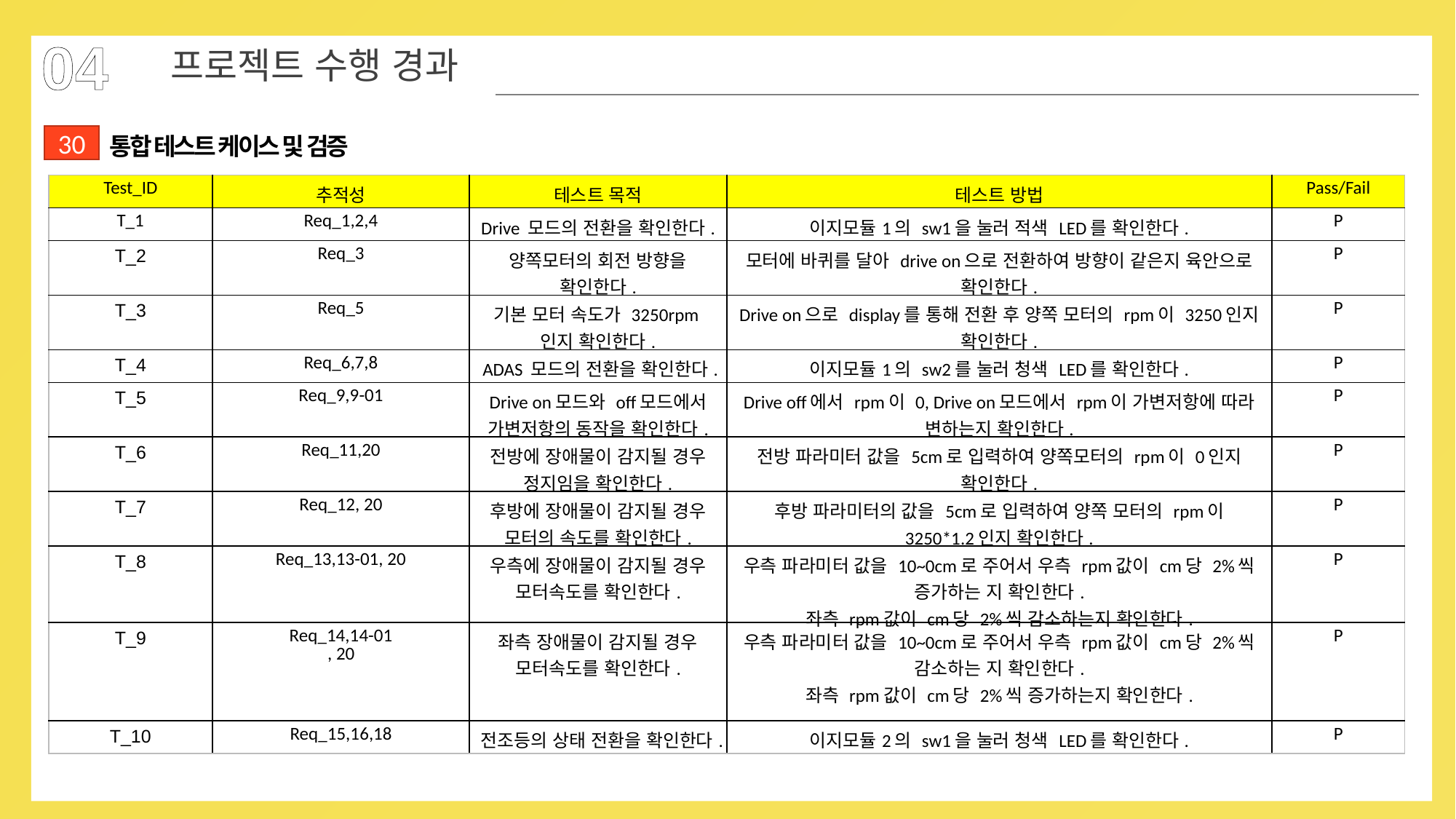

04

프로젝트 수행 경과
30
통합 테스트 케이스 및 검증
| Test\_ID | 추적성 | 테스트 목적 | 테스트 방법 | Pass/Fail |
| --- | --- | --- | --- | --- |
| T\_1 | Req\_1,2,4 | Drive 모드의 전환을 확인한다. | 이지모듈1의 sw1을 눌러 적색 LED를 확인한다. | P |
| T\_2 | Req\_3 | 양쪽모터의 회전 방향을 확인한다. | 모터에 바퀴를 달아 drive on으로 전환하여 방향이 같은지 육안으로 확인한다. | P |
| T\_3 | Req\_5 | 기본 모터 속도가 3250rpm인지 확인한다. | Drive on으로 display를 통해 전환 후 양쪽 모터의 rpm이 3250인지 확인한다. | P |
| T\_4 | Req\_6,7,8 | ADAS 모드의 전환을 확인한다. | 이지모듈1의 sw2를 눌러 청색 LED를 확인한다. | P |
| T\_5 | Req\_9,9-01 | Drive on모드와 off모드에서 가변저항의 동작을 확인한다. | Drive off에서 rpm이 0, Drive on모드에서 rpm이 가변저항에 따라 변하는지 확인한다. | P |
| T\_6 | Req\_11,20 | 전방에 장애물이 감지될 경우 정지임을 확인한다. | 전방 파라미터 값을 5cm로 입력하여 양쪽모터의 rpm이 0인지 확인한다. | P |
| T\_7 | Req\_12, 20 | 후방에 장애물이 감지될 경우 모터의 속도를 확인한다. | 후방 파라미터의 값을 5cm로 입력하여 양쪽 모터의 rpm이 3250\*1.2인지 확인한다. | P |
| T\_8 | Req\_13,13-01, 20 | 우측에 장애물이 감지될 경우 모터속도를 확인한다. | 우측 파라미터 값을 10~0cm로 주어서 우측 rpm값이 cm당 2%씩 증가하는 지 확인한다. 좌측 rpm값이 cm당 2%씩 감소하는지 확인한다. | P |
| T\_9 | Req\_14,14-01 , 20 | 좌측 장애물이 감지될 경우 모터속도를 확인한다. | 우측 파라미터 값을 10~0cm로 주어서 우측 rpm값이 cm당 2%씩 감소하는 지 확인한다. 좌측 rpm값이 cm당 2%씩 증가하는지 확인한다. | P |
| T\_10 | Req\_15,16,18 | 전조등의 상태 전환을 확인한다. | 이지모듈2의 sw1을 눌러 청색 LED를 확인한다. | P |